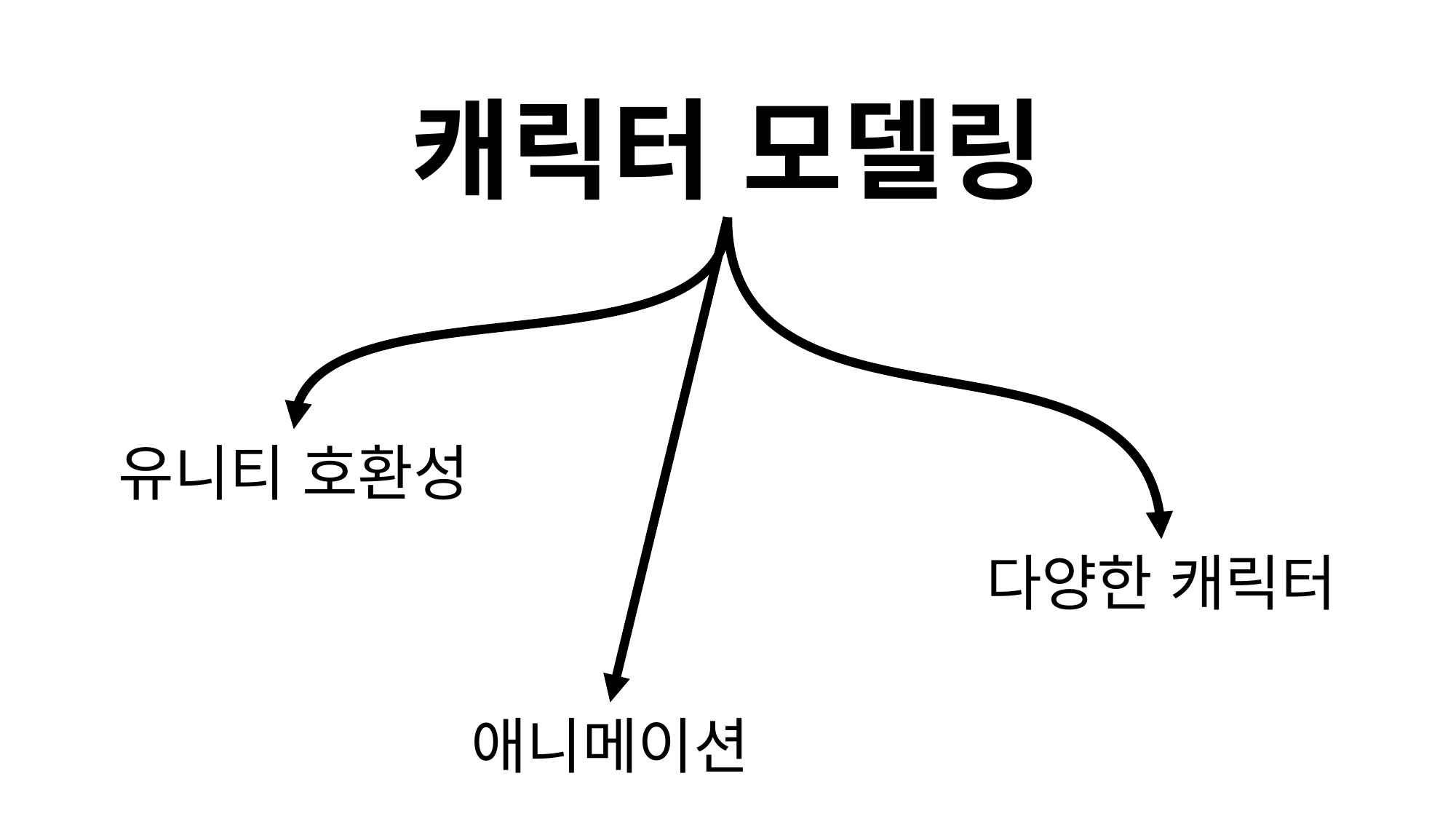

캐릭터 모델링
유니티 호환성
다양한 캐릭터
애니메이션